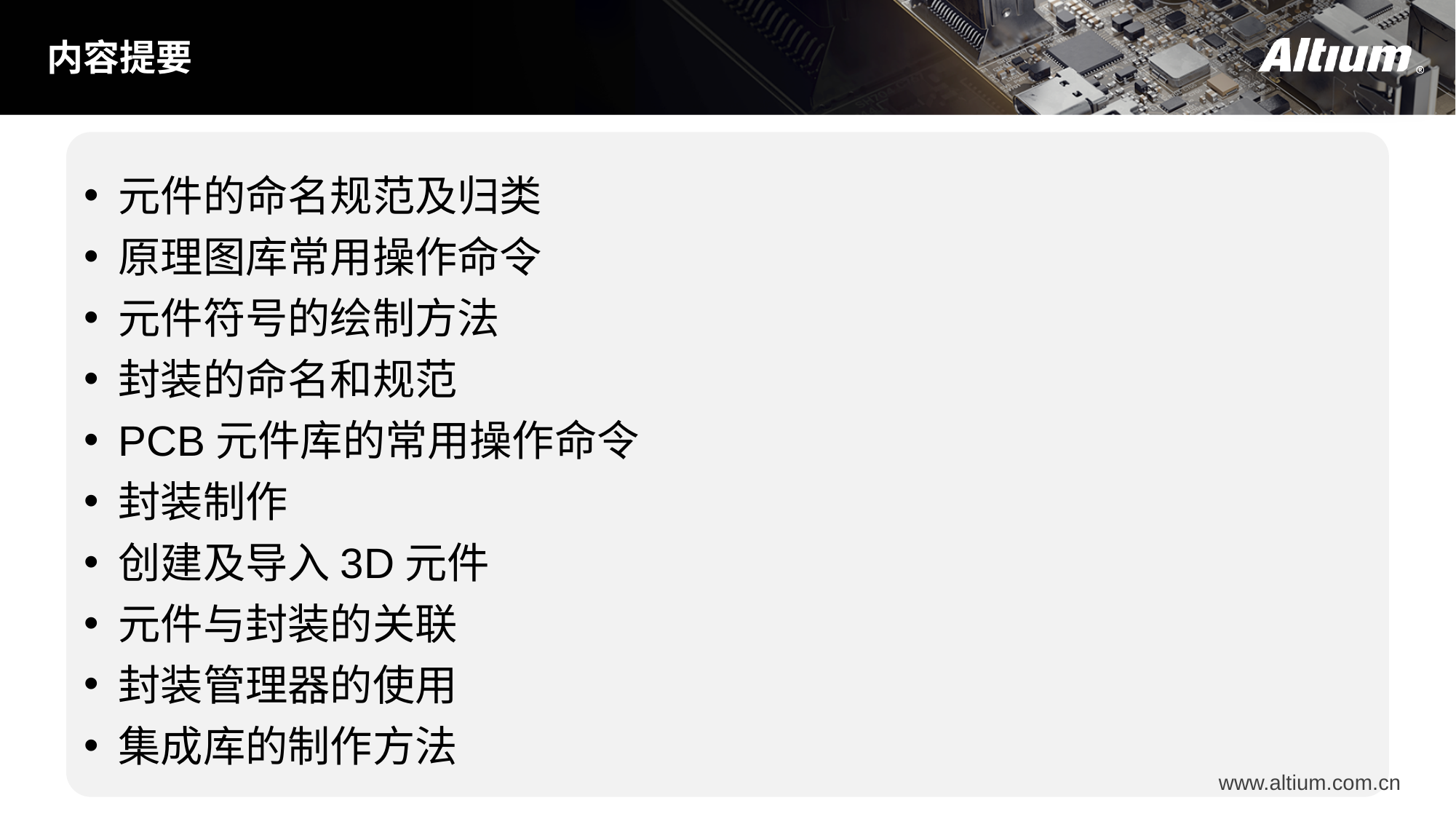

内容提要
元件的命名规范及归类
原理图库常用操作命令
元件符号的绘制方法
封装的命名和规范
PCB元件库的常用操作命令
封装制作
创建及导入3D元件
元件与封装的关联
封装管理器的使用
集成库的制作方法
www.altium.com.cn